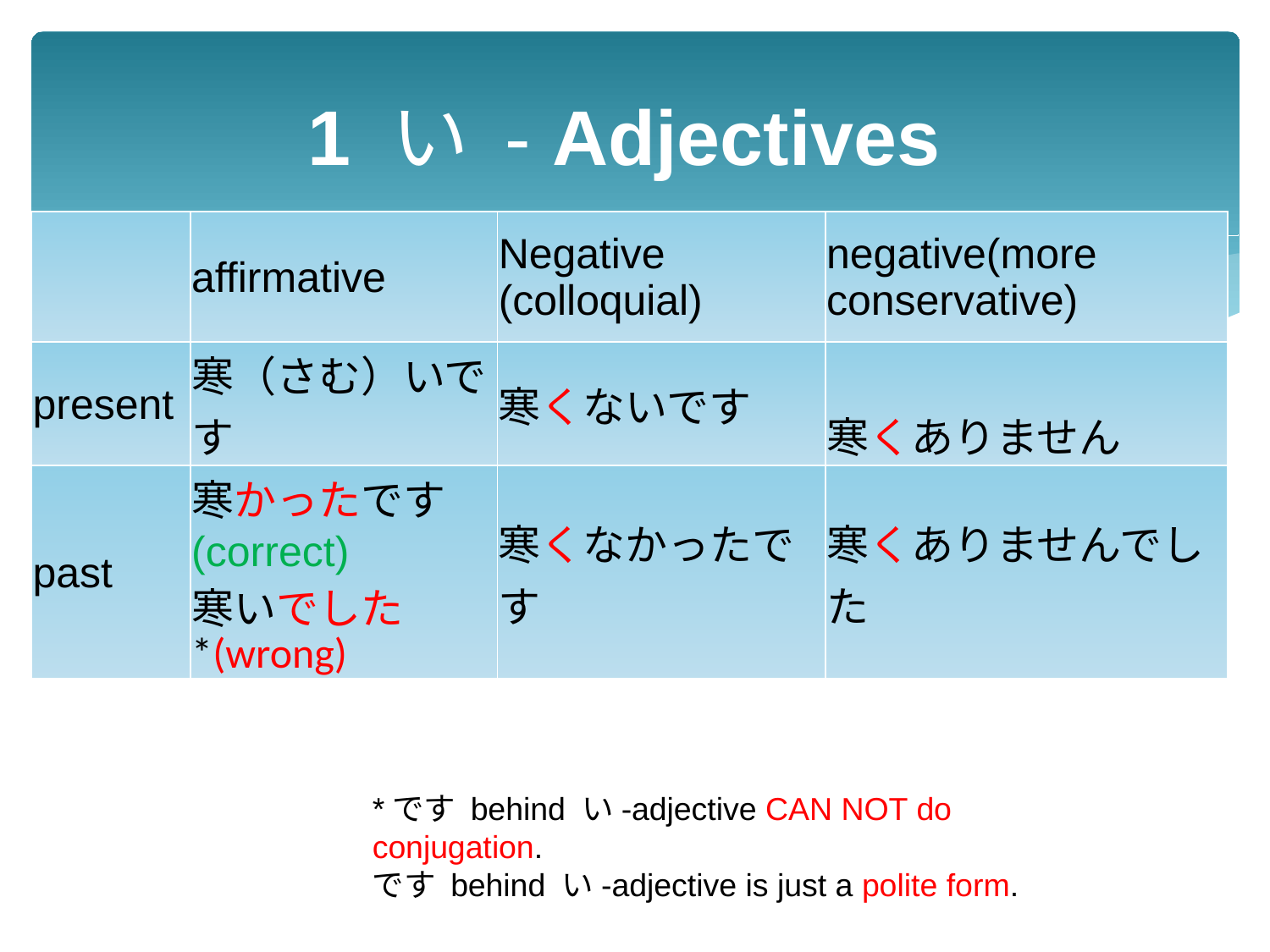

# 1 い - Adjectives
|  | affirmative | Negative (colloquial) | negative(more conservative) |
| --- | --- | --- | --- |
| present | 寒（さむ）いです | 寒くないです | 寒くありません |
| past | 寒かったです(correct) 寒いでした\*(wrong) | 寒くなかったです | 寒くありませんでした |
*です behind い-adjective CAN NOT do conjugation.
です behind い-adjective is just a polite form.